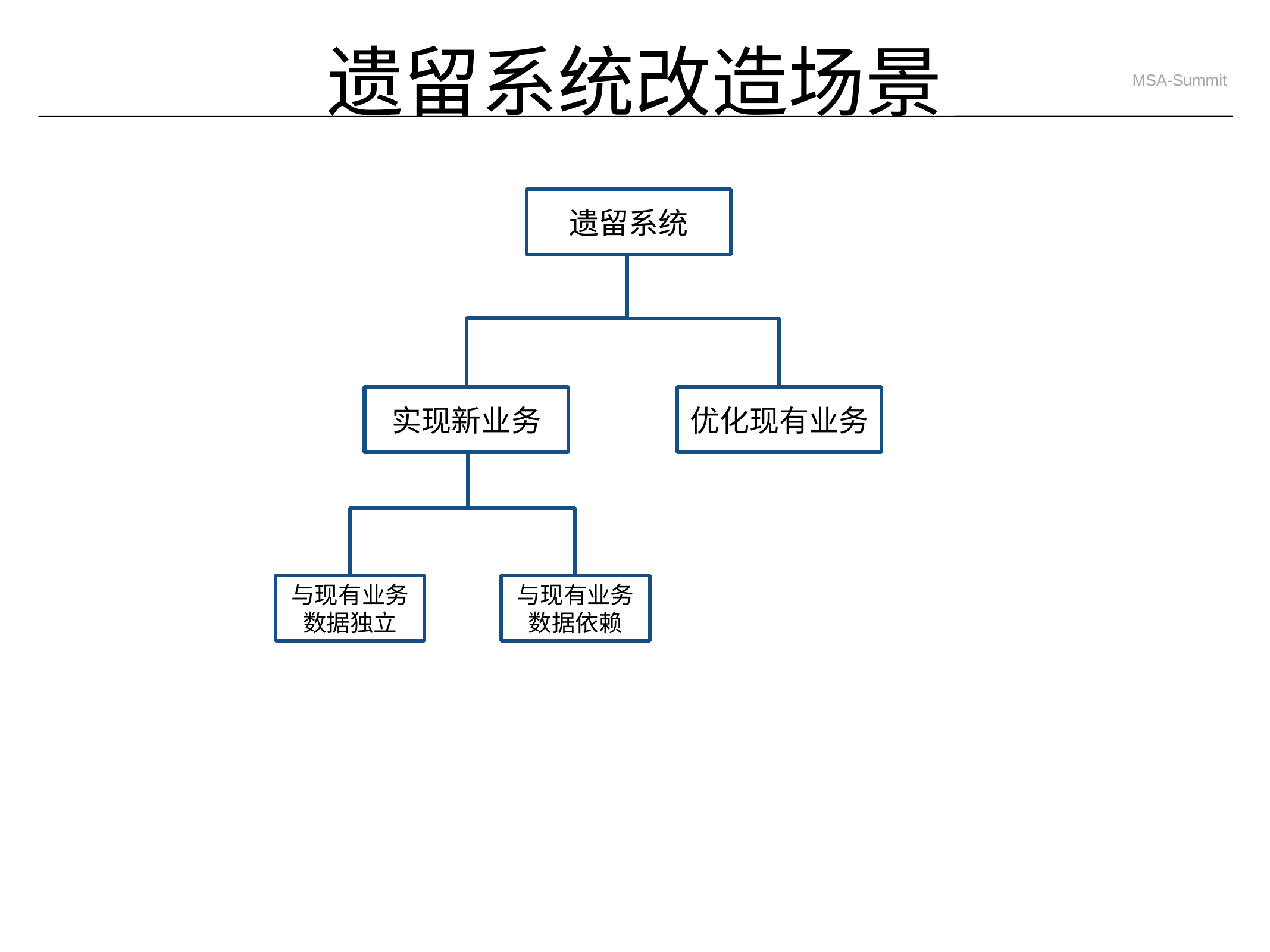

遗留系统改造场景
遗留系统

实现新业务
优化现有业务

与现有业务
数据独立

与现有业务
数据依赖
33